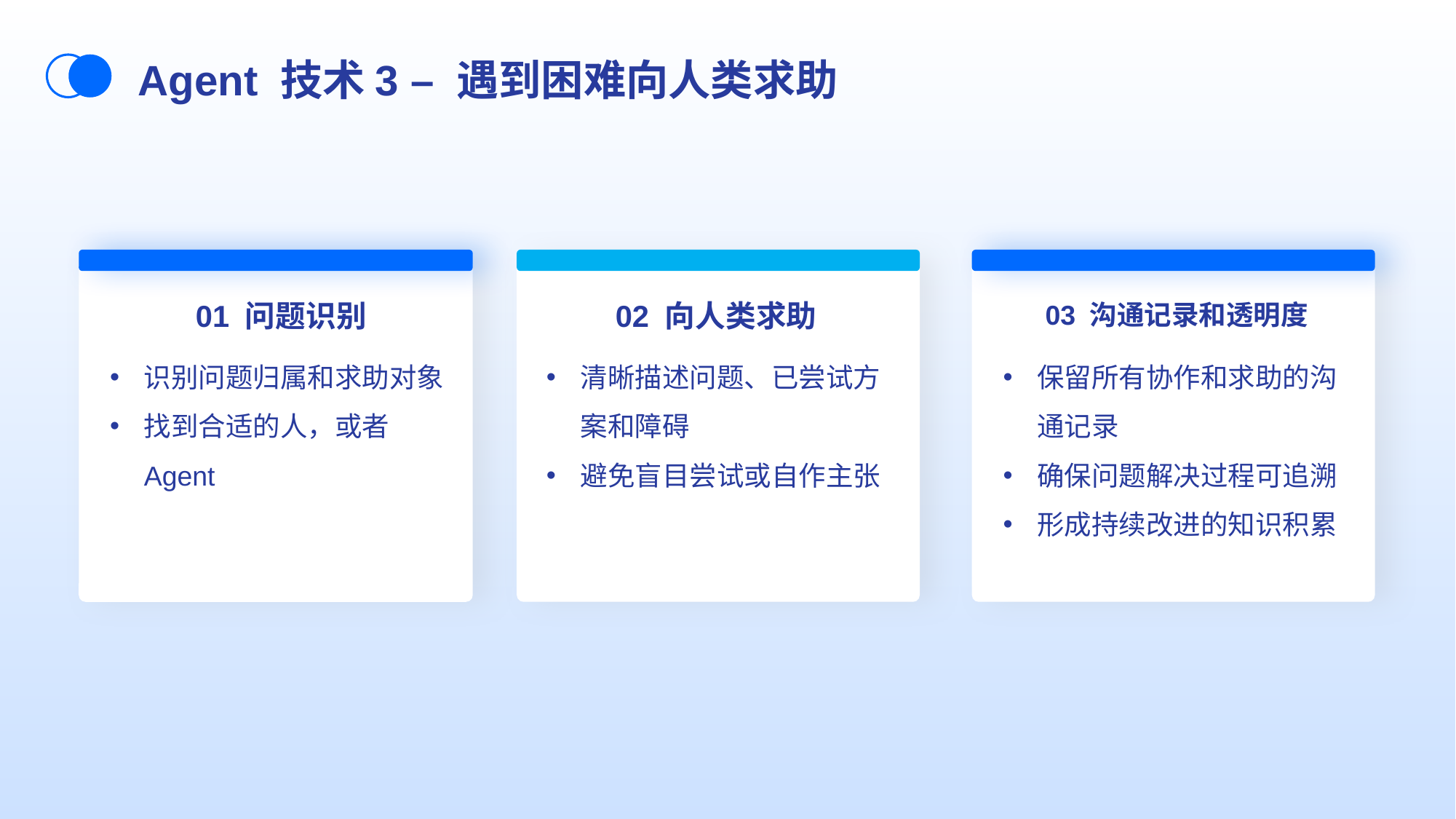

Agent 技术3 – 遇到困难向人类求助

01 问题识别
03 沟通记录和透明度
02 向人类求助
识别问题归属和求助对象
找到合适的人，或者Agent
清晰描述问题、已尝试方案和障碍
避免盲目尝试或自作主张
保留所有协作和求助的沟通记录
确保问题解决过程可追溯
形成持续改进的知识积累